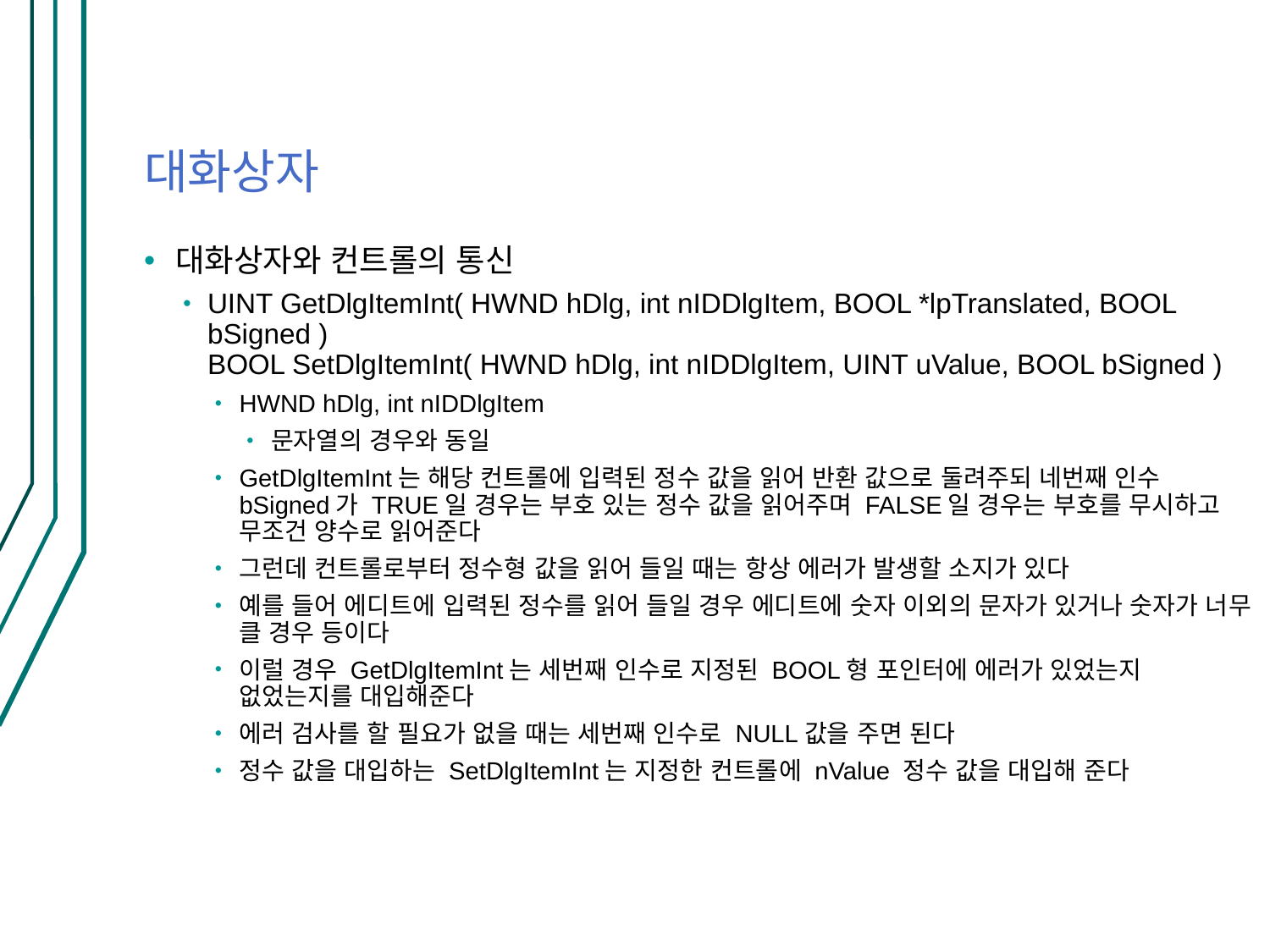

# 대화상자
대화상자와 컨트롤의 통신
UINT GetDlgItemInt( HWND hDlg, int nIDDlgItem, BOOL *lpTranslated, BOOL bSigned )
BOOL SetDlgItemInt( HWND hDlg, int nIDDlgItem, UINT uValue, BOOL bSigned )
HWND hDlg, int nIDDlgItem
문자열의 경우와 동일
GetDlgItemInt는 해당 컨트롤에 입력된 정수 값을 읽어 반환 값으로 둘려주되 네번째 인수 bSigned가 TRUE일 경우는 부호 있는 정수 값을 읽어주며 FALSE일 경우는 부호를 무시하고 무조건 양수로 읽어준다
그런데 컨트롤로부터 정수형 값을 읽어 들일 때는 항상 에러가 발생할 소지가 있다
예를 들어 에디트에 입력된 정수를 읽어 들일 경우 에디트에 숫자 이외의 문자가 있거나 숫자가 너무 클 경우 등이다
이럴 경우 GetDlgItemInt는 세번째 인수로 지정된 BOOL형 포인터에 에러가 있었는지 없었는지를 대입해준다
에러 검사를 할 필요가 없을 때는 세번째 인수로 NULL값을 주면 된다
정수 값을 대입하는 SetDlgItemInt는 지정한 컨트롤에 nValue 정수 값을 대입해 준다